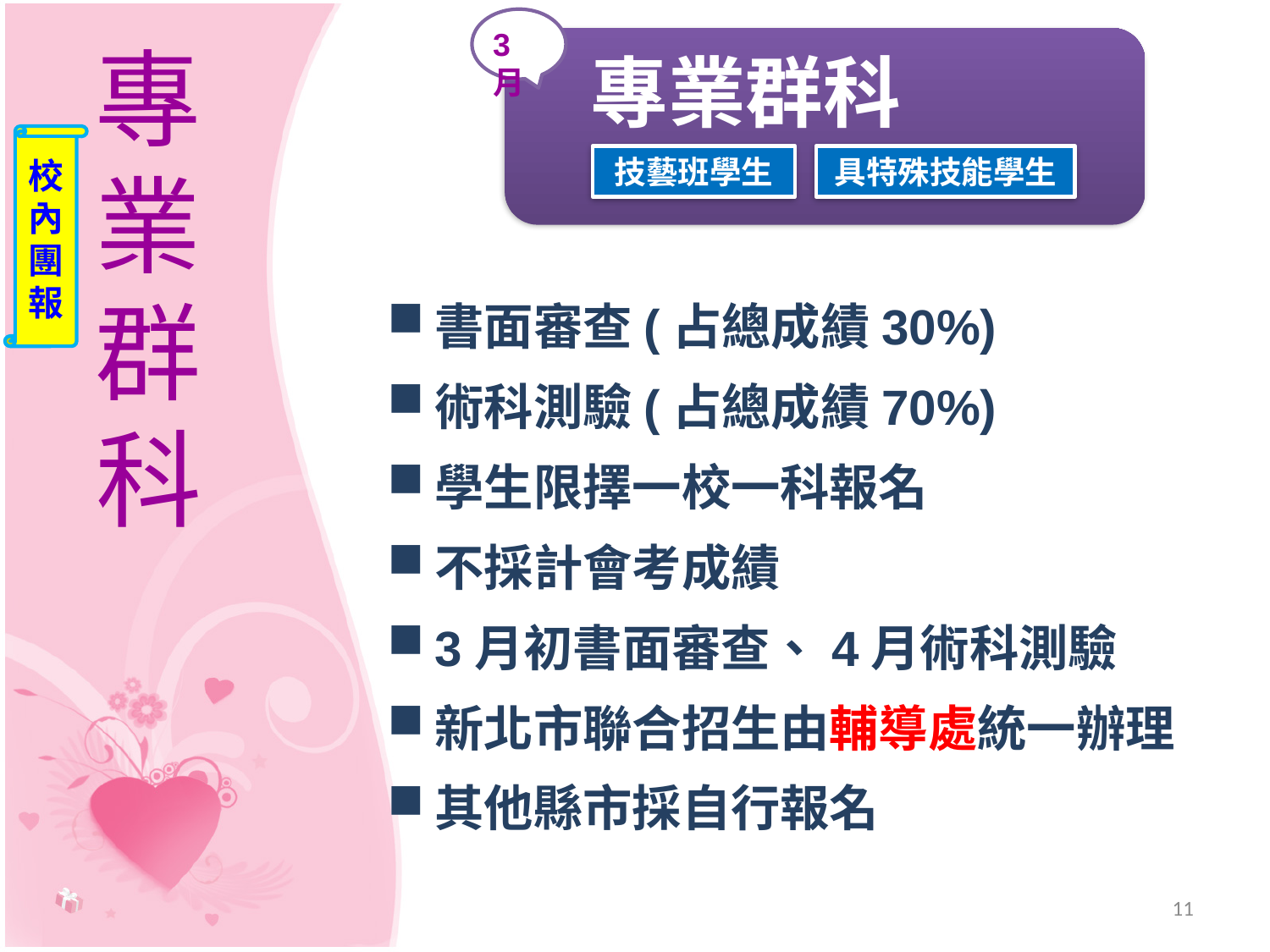

3月
專業群科
專業群科
校
內
團
報
技藝班學生
具特殊技能學生
書面審查(占總成績30%)
術科測驗(占總成績70%)
學生限擇一校一科報名
不採計會考成績
3月初書面審查、4月術科測驗
新北市聯合招生由輔導處統一辦理
其他縣市採自行報名
11